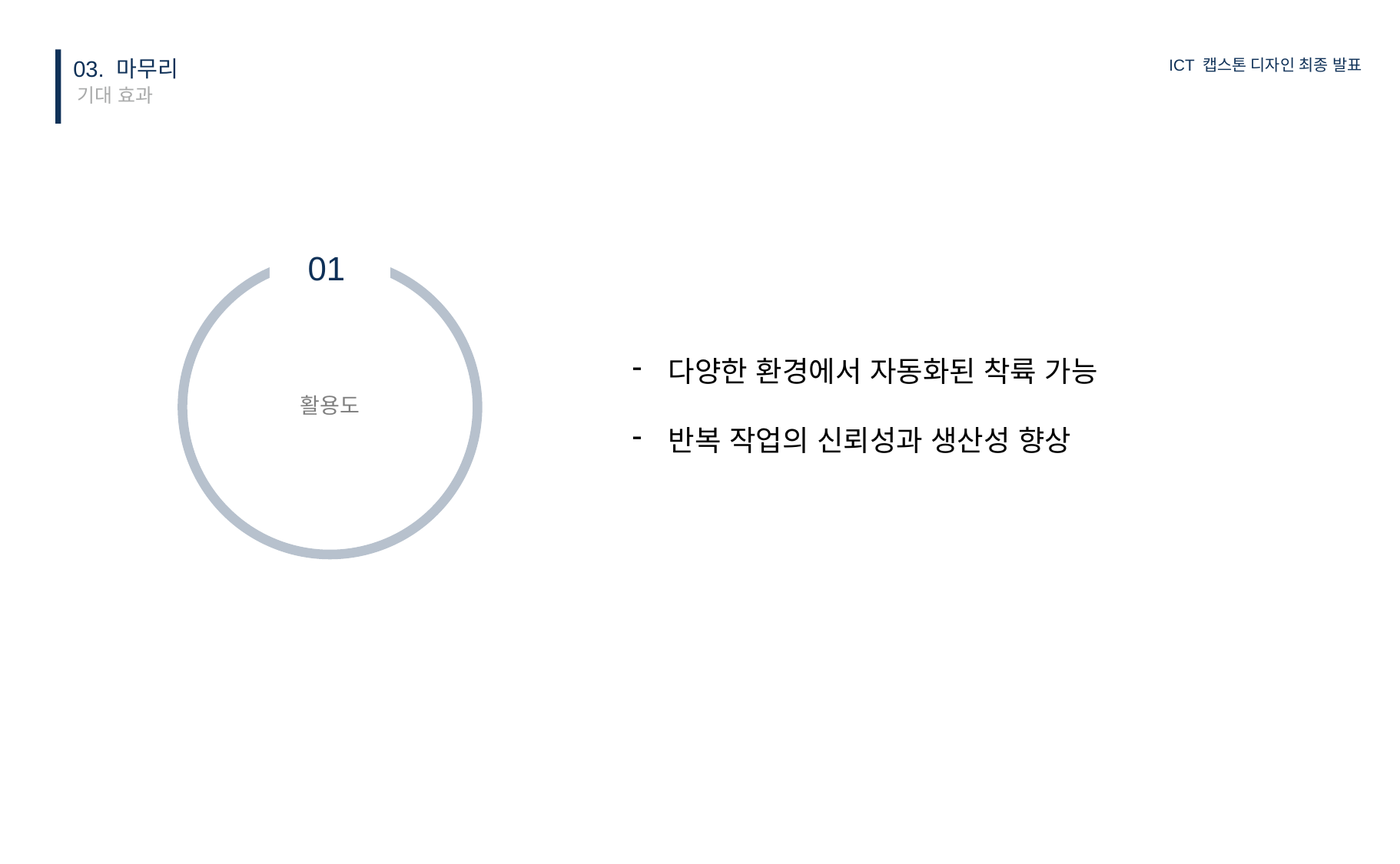

03. 마무리
ICT 캡스톤 디자인 최종 발표
기대 효과

01

다양한 환경에서 자동화된 착륙 가능

반복 작업의 신뢰성과 생산성 향상
활용도